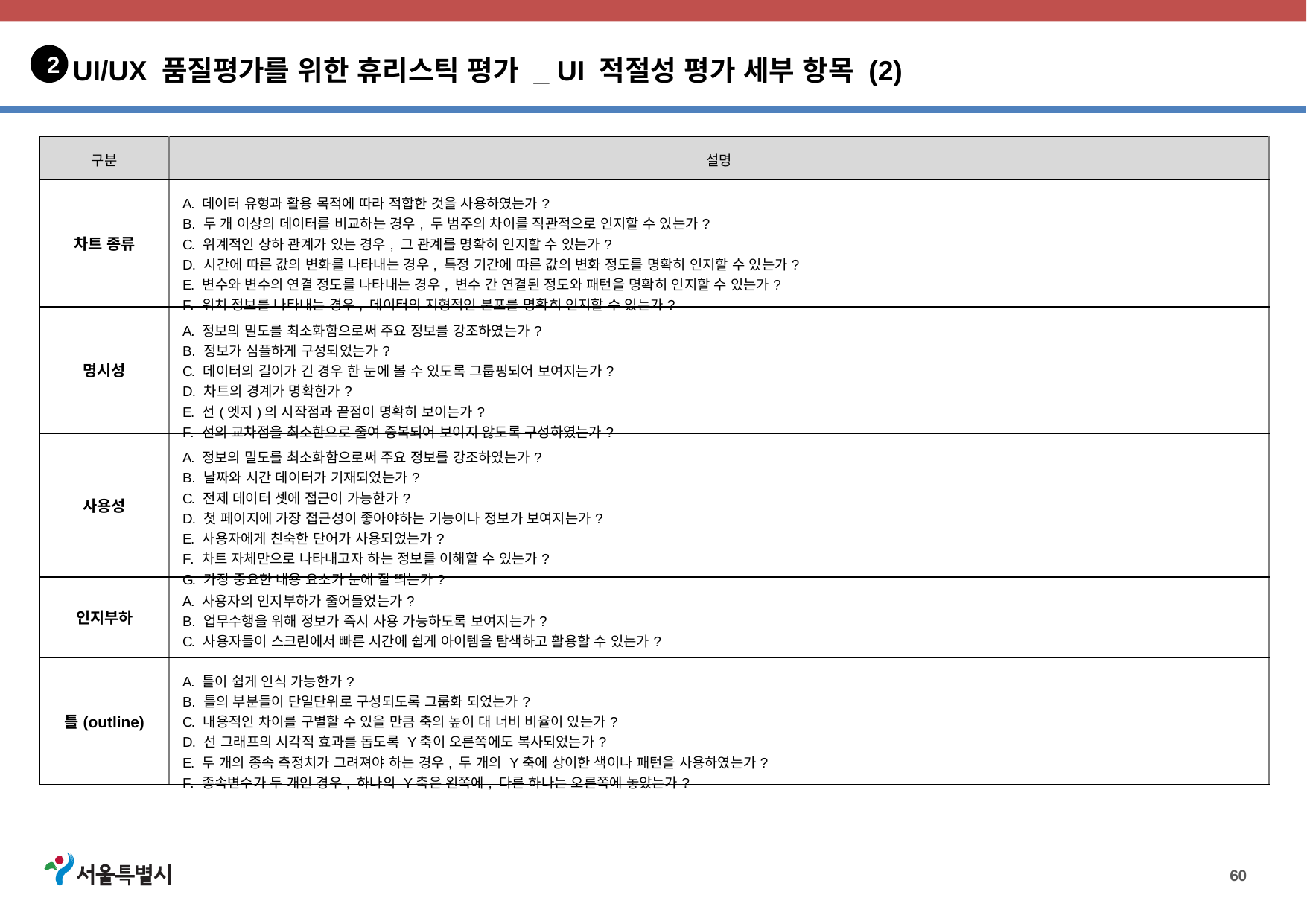

UI/UX 품질평가를 위한 휴리스틱 평가 _ UI 적절성 평가 세부 항목 (2)
2
| 구분 | 설명 |
| --- | --- |
| 차트 종류 | 데이터 유형과 활용 목적에 따라 적합한 것을 사용하였는가? 두 개 이상의 데이터를 비교하는 경우, 두 범주의 차이를 직관적으로 인지할 수 있는가? 위계적인 상하 관계가 있는 경우, 그 관계를 명확히 인지할 수 있는가? 시간에 따른 값의 변화를 나타내는 경우, 특정 기간에 따른 값의 변화 정도를 명확히 인지할 수 있는가? 변수와 변수의 연결 정도를 나타내는 경우, 변수 간 연결된 정도와 패턴을 명확히 인지할 수 있는가? 위치 정보를 나타내는 경우, 데이터의 지형적인 분포를 명확히 인지할 수 있는가? |
| 명시성 | 정보의 밀도를 최소화함으로써 주요 정보를 강조하였는가? 정보가 심플하게 구성되었는가? 데이터의 길이가 긴 경우 한 눈에 볼 수 있도록 그룹핑되어 보여지는가? 차트의 경계가 명확한가? 선(엣지)의 시작점과 끝점이 명확히 보이는가? 선의 교차점을 최소한으로 줄여 중복되어 보이지 않도록 구성하였는가? |
| 사용성 | 정보의 밀도를 최소화함으로써 주요 정보를 강조하였는가? 날짜와 시간 데이터가 기재되었는가? 전제 데이터 셋에 접근이 가능한가? 첫 페이지에 가장 접근성이 좋아야하는 기능이나 정보가 보여지는가? 사용자에게 친숙한 단어가 사용되었는가? 차트 자체만으로 나타내고자 하는 정보를 이해할 수 있는가? 가장 중요한 내용 요소가 눈에 잘 띄는가? |
| 인지부하 | 사용자의 인지부하가 줄어들었는가? 업무수행을 위해 정보가 즉시 사용 가능하도록 보여지는가? 사용자들이 스크린에서 빠른 시간에 쉽게 아이템을 탐색하고 활용할 수 있는가? |
| 틀(outline) | 틀이 쉽게 인식 가능한가? 틀의 부분들이 단일단위로 구성되도록 그룹화 되었는가? 내용적인 차이를 구별할 수 있을 만큼 축의 높이 대 너비 비율이 있는가? 선 그래프의 시각적 효과를 돕도록 Y축이 오른쪽에도 복사되었는가? 두 개의 종속 측정치가 그려져야 하는 경우, 두 개의 Y축에 상이한 색이나 패턴을 사용하였는가? 종속변수가 두 개인 경우, 하나의 Y축은 왼쪽에, 다른 하나는 오른쪽에 놓았는가? |